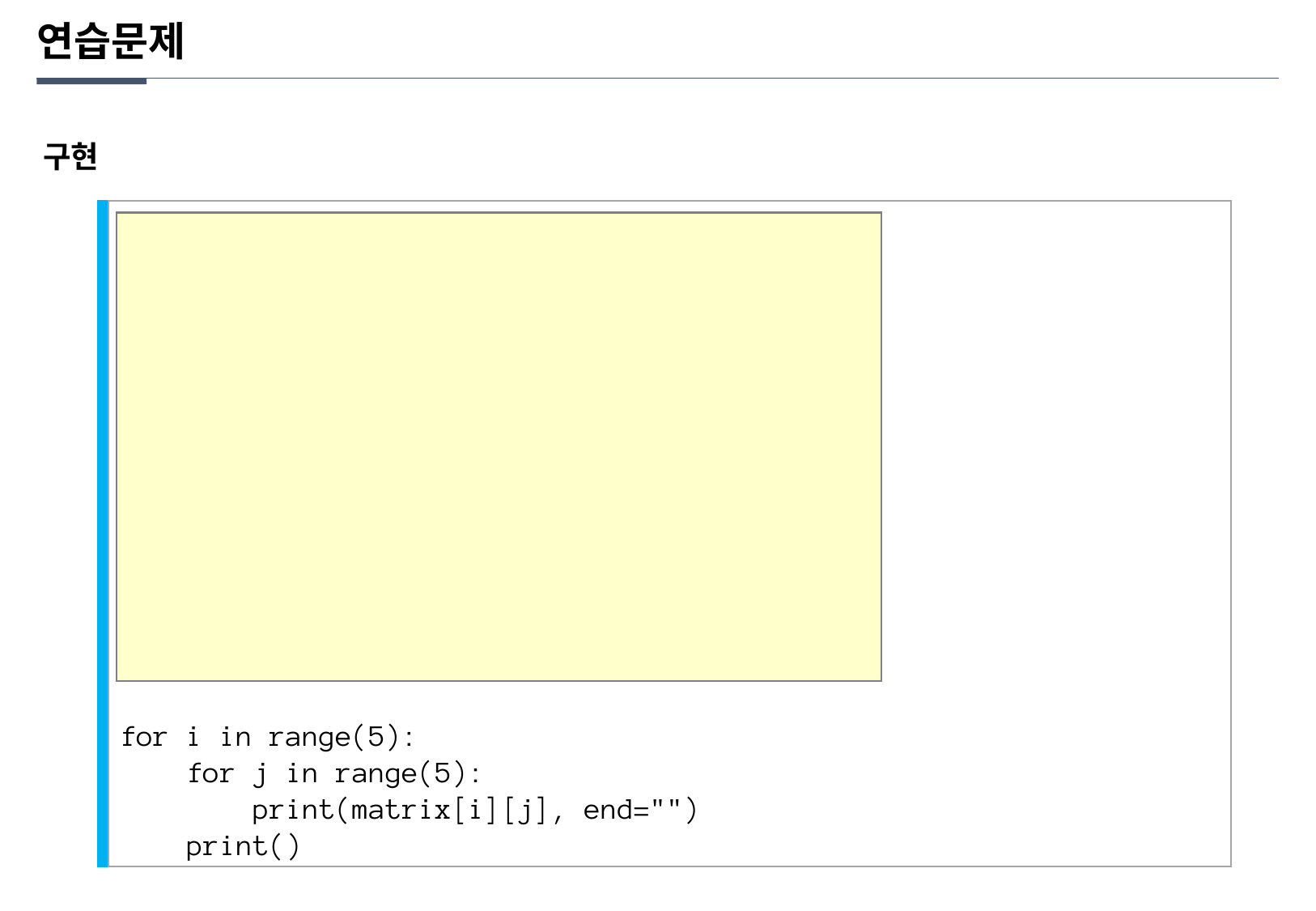

연습문제
구현

for i in range(5):
    for j in range(5):
        if(matrix[i][j]=='*'):
            continue
        r_start = 0 if (i-1) < 0 else i-1
        r_end   = 4 if (i+1) >= 5 else i+1
        c_start = 0 if (j-1) < 0 else j-1
        c_end   = 4 if (j+1) >= 5 else j+1
        matrix[i][j] = 0
        for r in range(r_start, r_end+1):
            for c in range(c_start, c_end+1):
                if matrix[r][c] == '*':
                    matrix[i][j] += 1

for i in range(5):
    for j in range(5):
        print(matrix[i][j], end="")
    print()